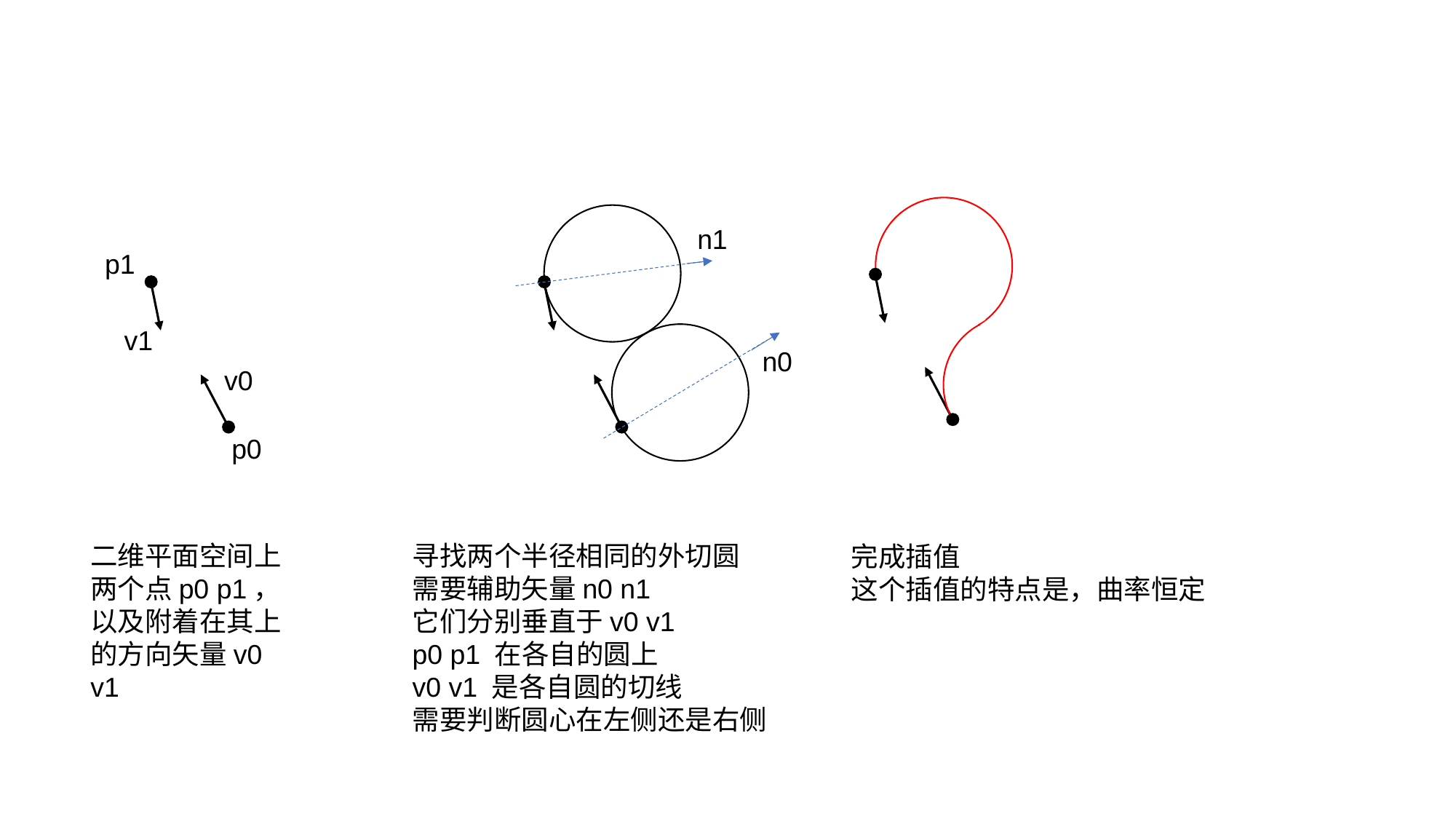

n1
p1

v1

n0

v0

p0
二维平面空间上
两个点p0 p1，以及附着在其上的方向矢量v0 v1
寻找两个半径相同的外切圆
需要辅助矢量n0 n1
它们分别垂直于v0 v1
p0 p1 在各自的圆上
v0 v1 是各自圆的切线
需要判断圆心在左侧还是右侧

完成插值
这个插值的特点是，曲率恒定